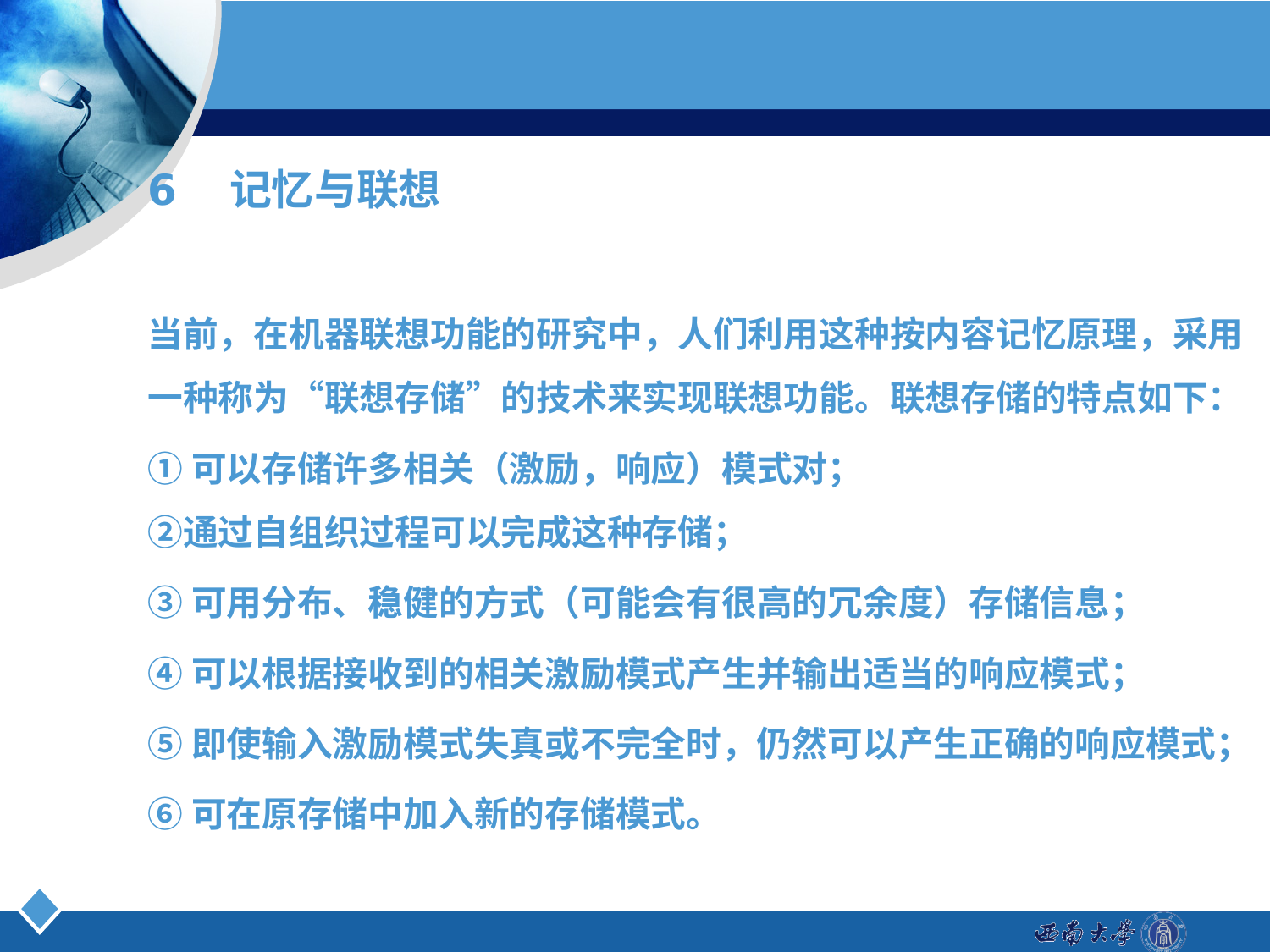

6　记忆与联想

当前，在机器联想功能的研究中，人们利用这种按内容记忆原理，采用一种称为“联想存储”的技术来实现联想功能。联想存储的特点如下：
①可以存储许多相关（激励，响应）模式对；
②通过自组织过程可以完成这种存储；
③可用分布、稳健的方式（可能会有很高的冗余度）存储信息；
④可以根据接收到的相关激励模式产生并输出适当的响应模式；
⑤即使输入激励模式失真或不完全时，仍然可以产生正确的响应模式；
⑥可在原存储中加入新的存储模式。